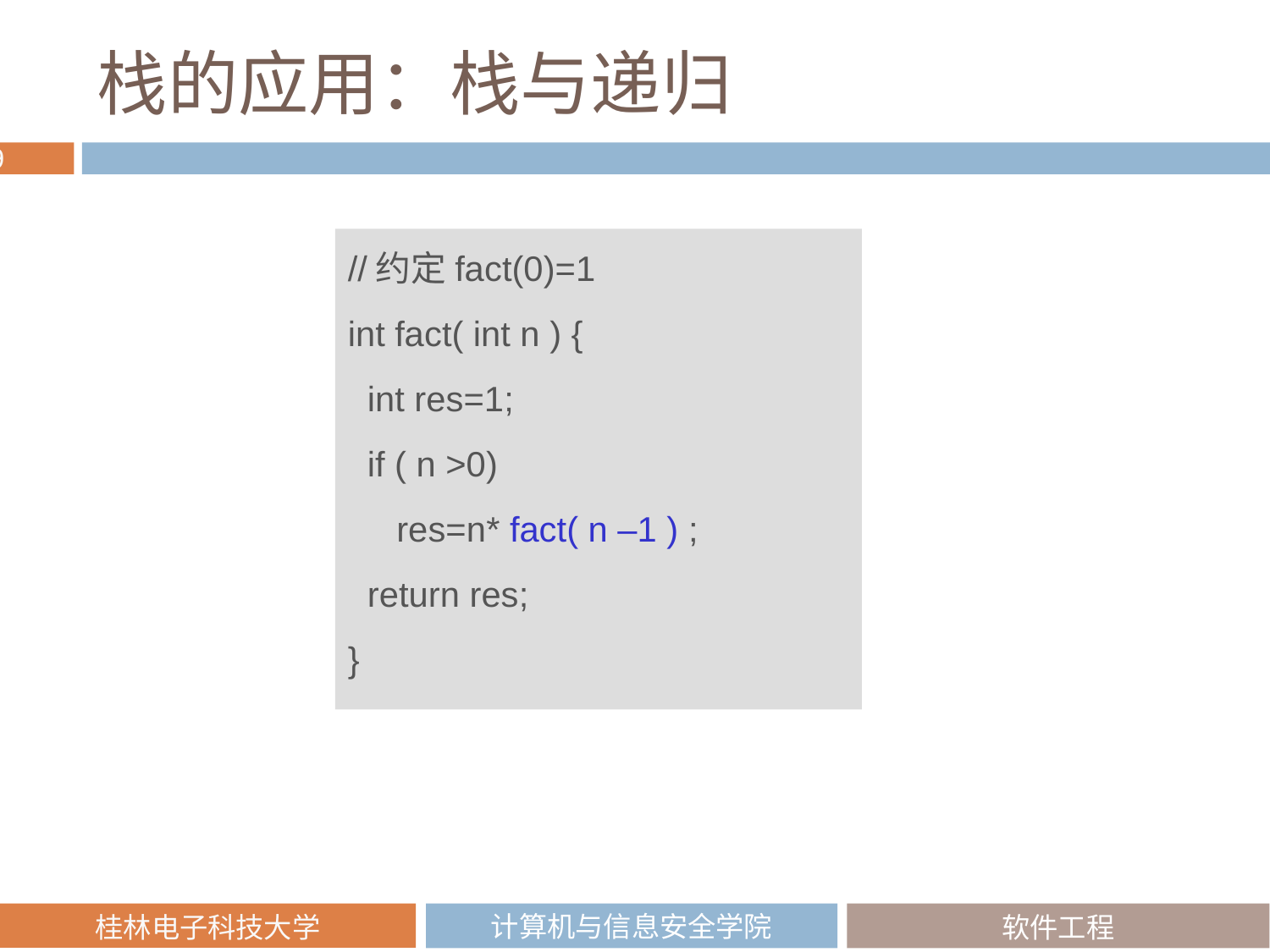

# 栈的应用：栈与递归
//约定fact(0)=1
int fact( int n ) {
  int res=1;
  if ( n >0)
     res=n* fact( n –1 ) ;
  return res;
}